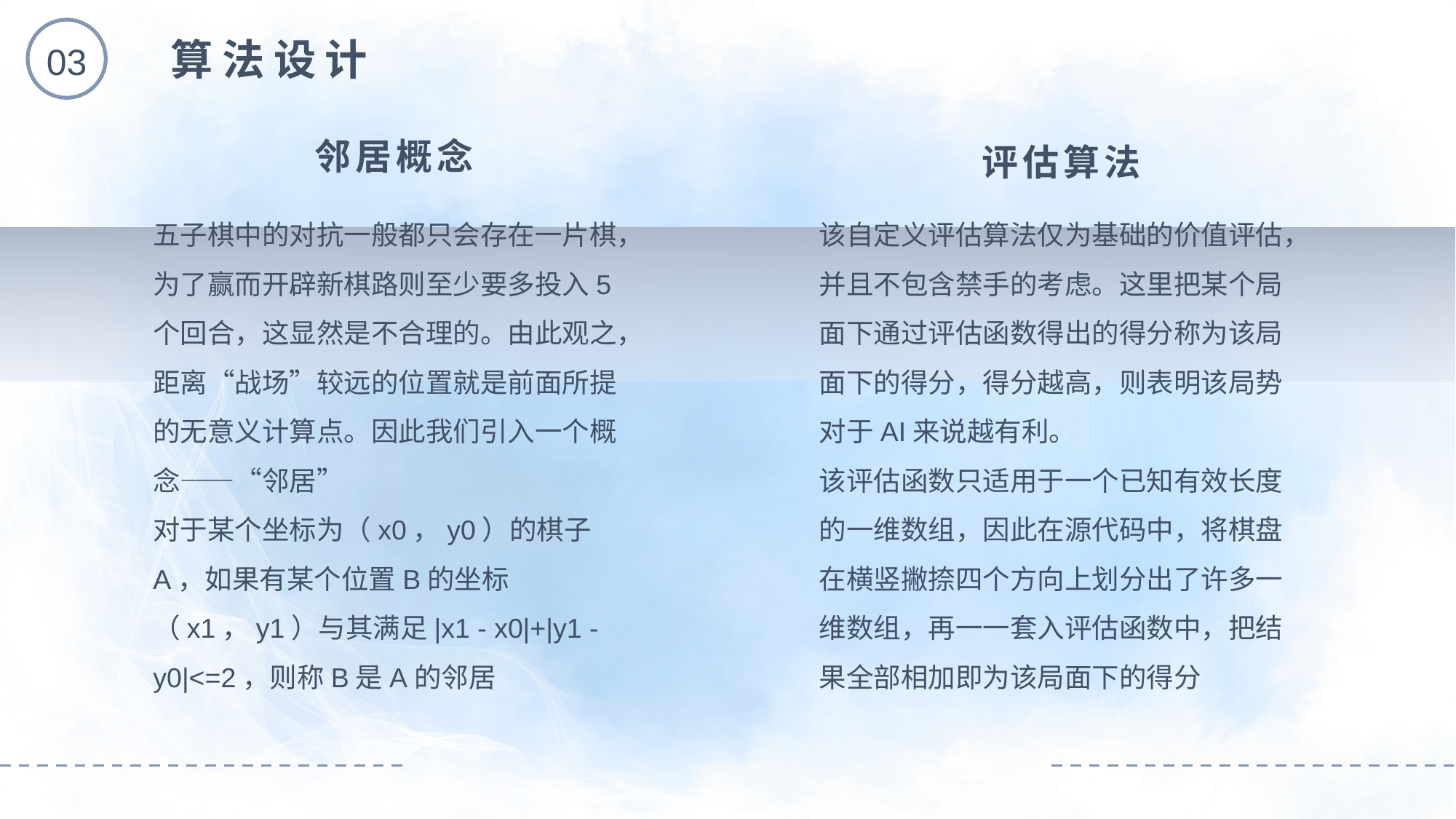

03
算法设计
邻居概念
评估算法
五子棋中的对抗一般都只会存在一片棋，为了赢而开辟新棋路则至少要多投入5个回合，这显然是不合理的。由此观之，距离“战场”较远的位置就是前面所提的无意义计算点。因此我们引入一个概念——“邻居”
对于某个坐标为（x0，y0）的棋子A，如果有某个位置B的坐标（x1，y1）与其满足|x1 - x0|+|y1 - y0|<=2，则称B是A的邻居
该自定义评估算法仅为基础的价值评估，并且不包含禁手的考虑。这里把某个局面下通过评估函数得出的得分称为该局面下的得分，得分越高，则表明该局势对于AI来说越有利。
该评估函数只适用于一个已知有效长度的一维数组，因此在源代码中，将棋盘在横竖撇捺四个方向上划分出了许多一维数组，再一一套入评估函数中，把结果全部相加即为该局面下的得分